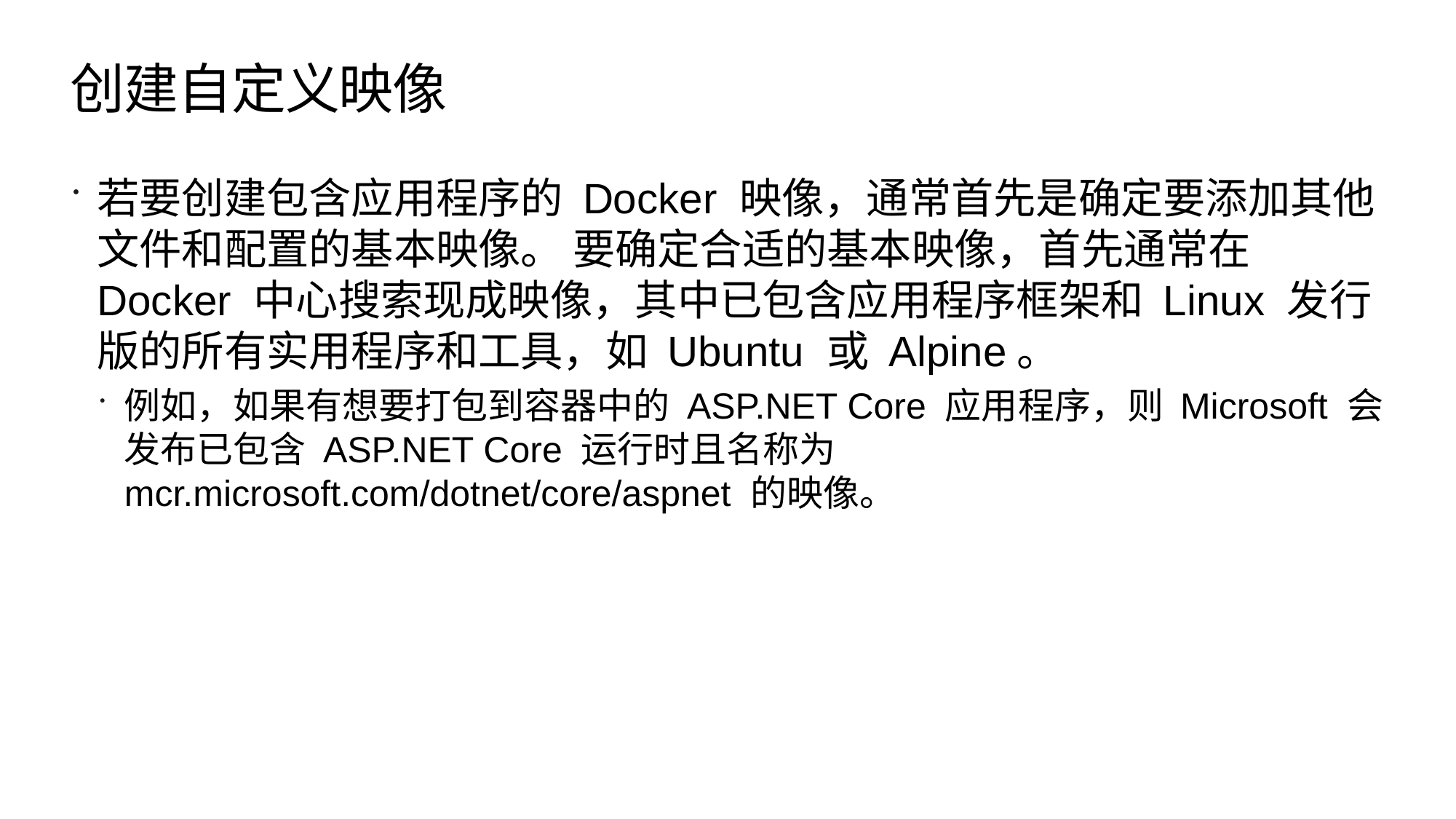

# 创建自定义映像
若要创建包含应用程序的 Docker 映像，通常首先是确定要添加其他文件和配置的基本映像。 要确定合适的基本映像，首先通常在 Docker 中心搜索现成映像，其中已包含应用程序框架和 Linux 发行版的所有实用程序和工具，如 Ubuntu 或 Alpine。
例如，如果有想要打包到容器中的 ASP.NET Core 应用程序，则 Microsoft 会发布已包含 ASP.NET Core 运行时且名称为 mcr.microsoft.com/dotnet/core/aspnet 的映像。